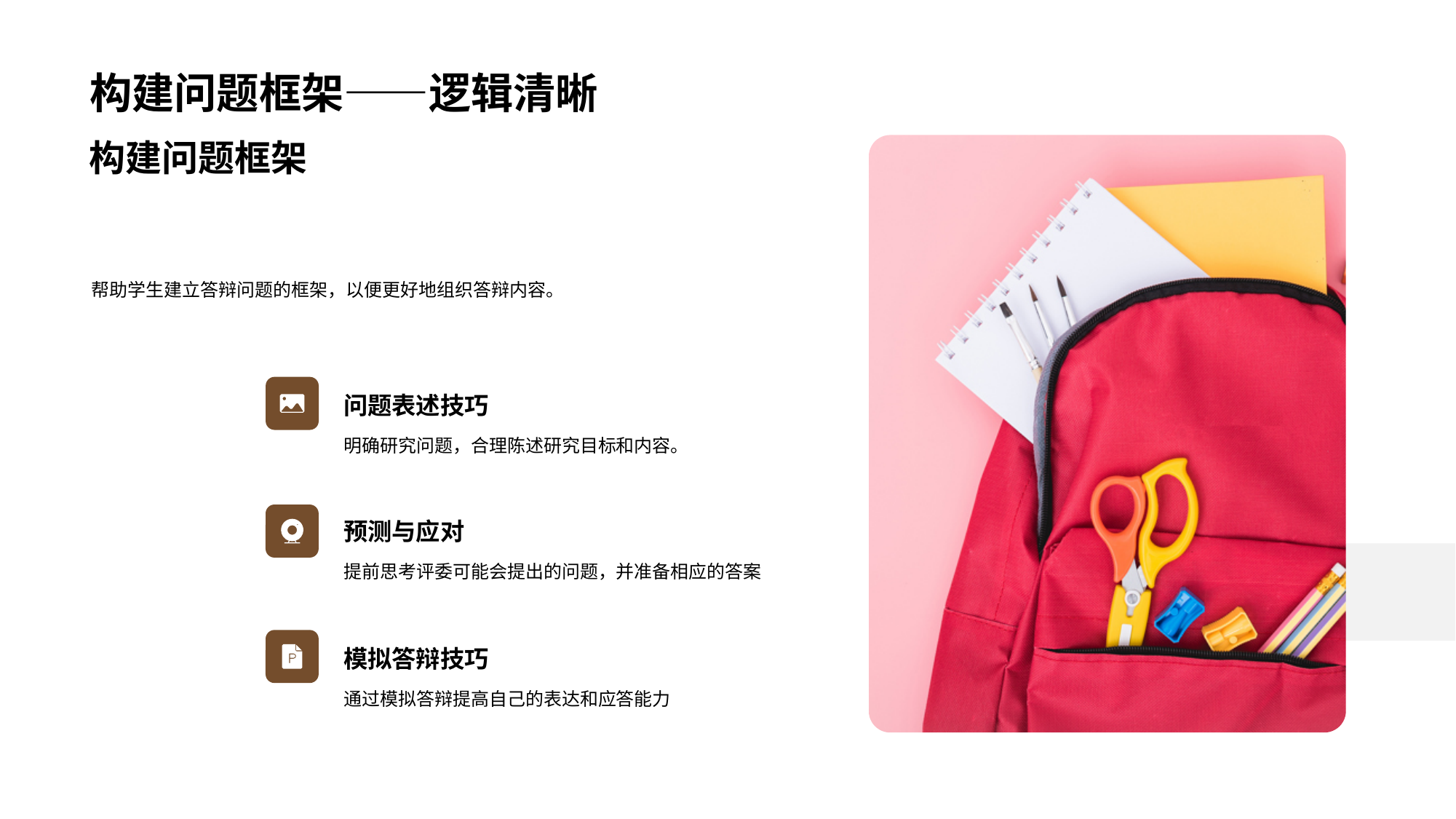

# 构建问题框架——逻辑清晰
构建问题框架

帮助学生建立答辩问题的框架，以便更好地组织答辩内容。

问题表述技巧
明确研究问题，合理陈述研究目标和内容。
预测与应对

提前思考评委可能会提出的问题，并准备相应的答案

模拟答辩技巧
通过模拟答辩提高自己的表达和应答能力